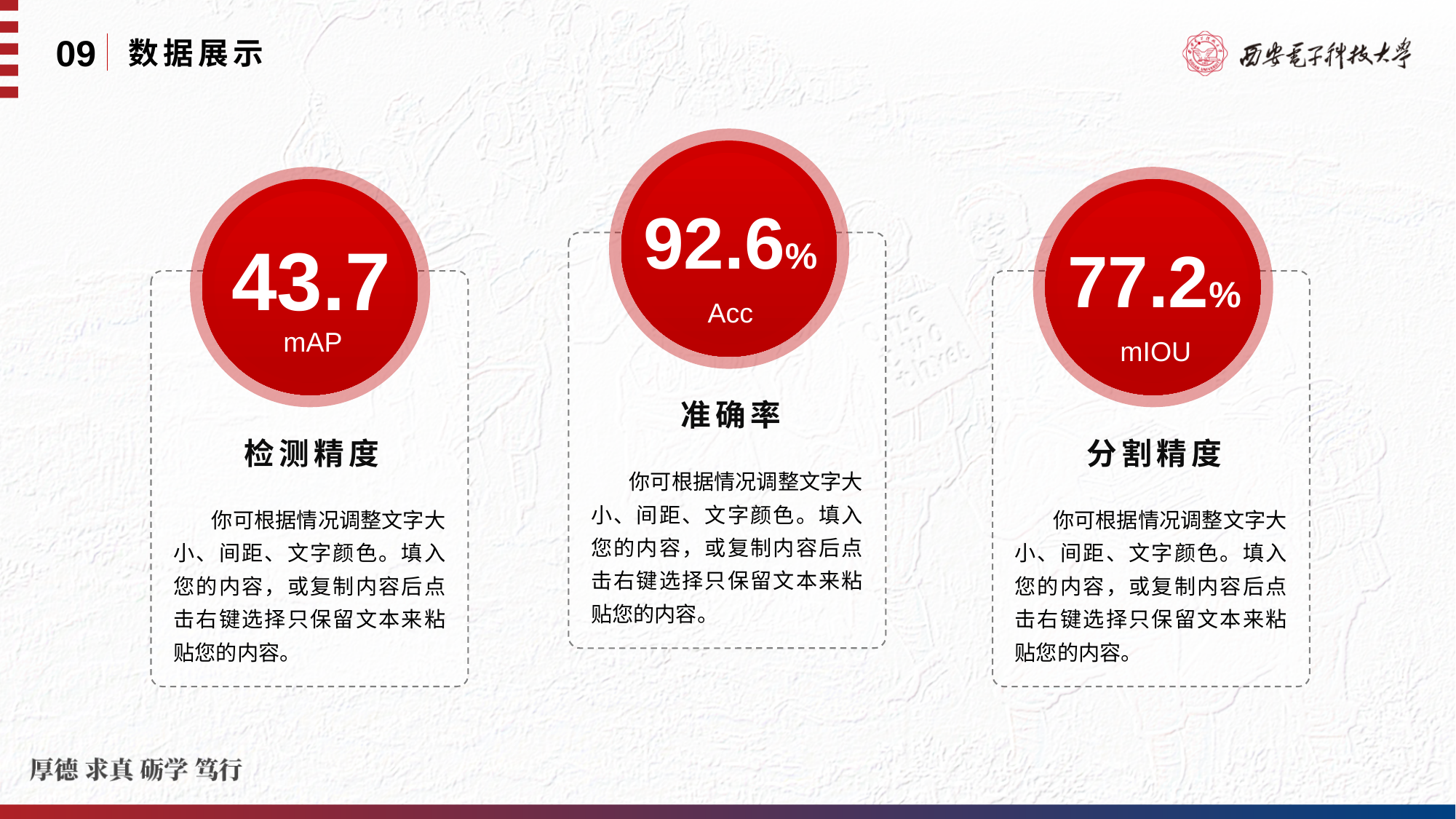

09
数据展示

92.6%
43.7
77.2%

Acc
mAP
mIOU
准确率
检测精度
分割精度
       你可根据情况调整文字大小、间距、文字颜色。填入您的内容，或复制内容后点击右键选择只保留文本来粘贴您的内容。
       你可根据情况调整文字大小、间距、文字颜色。填入您的内容，或复制内容后点击右键选择只保留文本来粘贴您的内容。
       你可根据情况调整文字大小、间距、文字颜色。填入您的内容，或复制内容后点击右键选择只保留文本来粘贴您的内容。